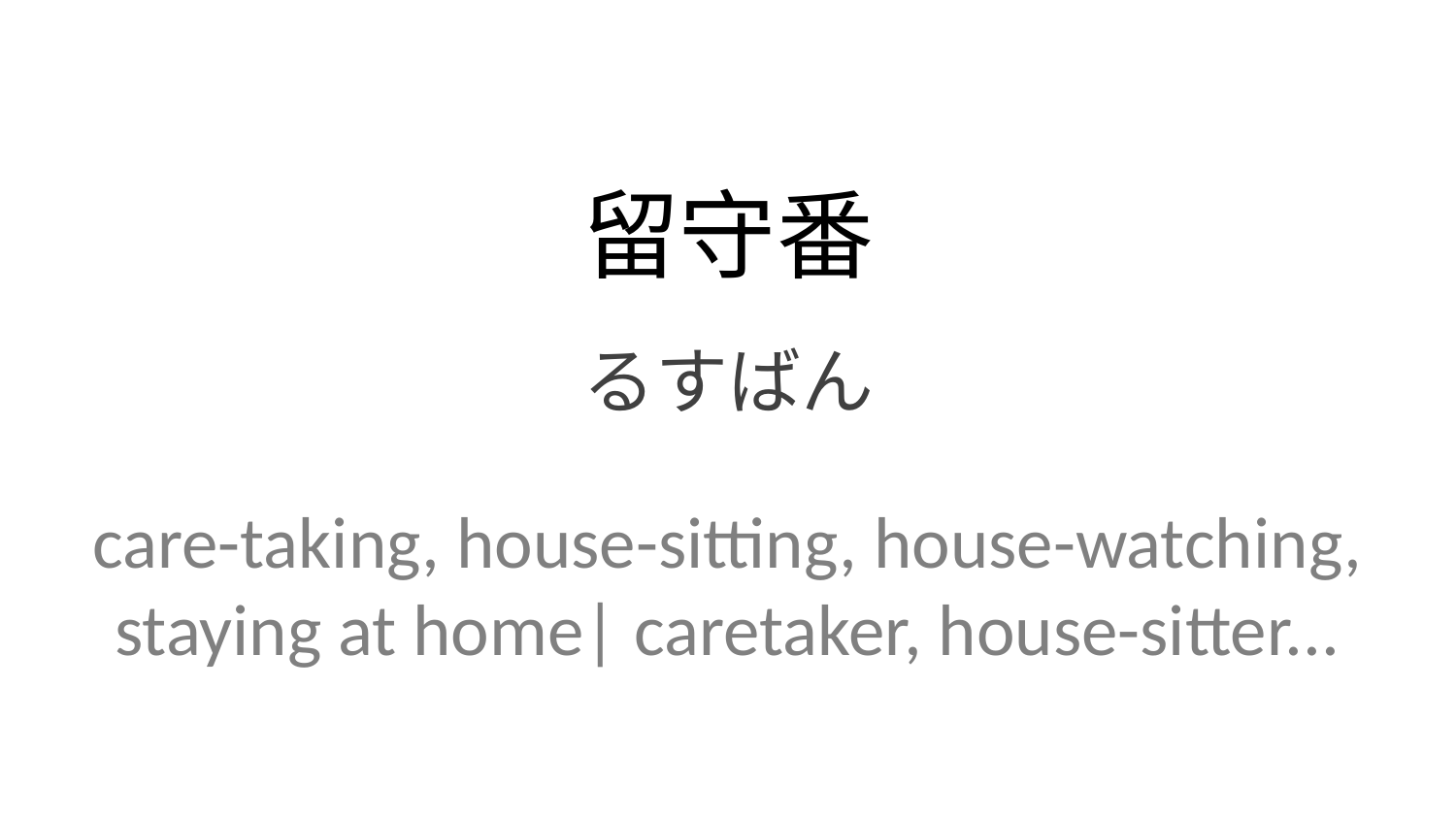

留守番

るすばん
care-taking, house-sitting, house-watching, staying at home| caretaker, house-sitter...